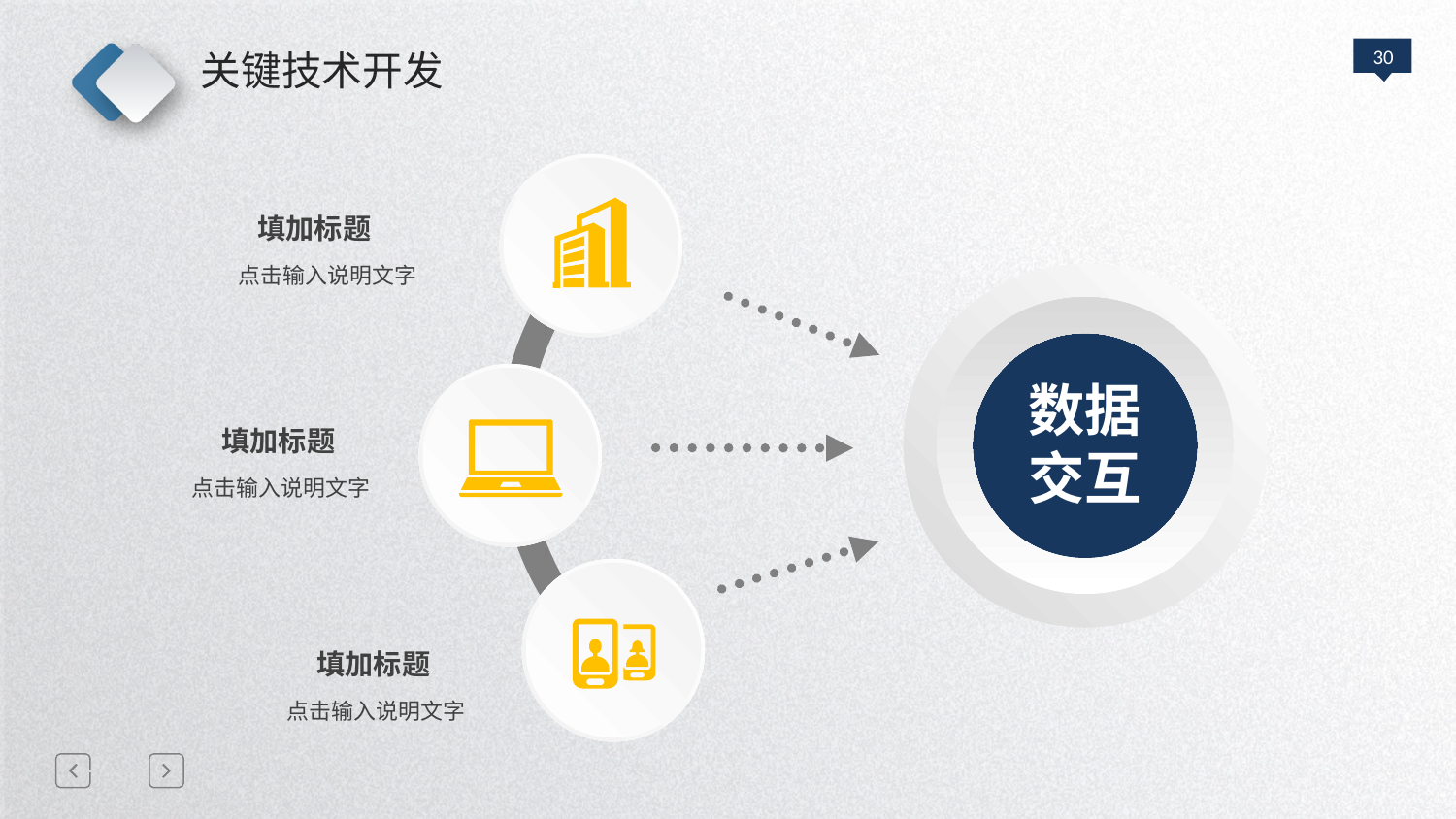

关键技术开发

填加标题
点击输入说明文字

数据
交互

填加标题

点击输入说明文字

填加标题
点击输入说明文字
延迟符